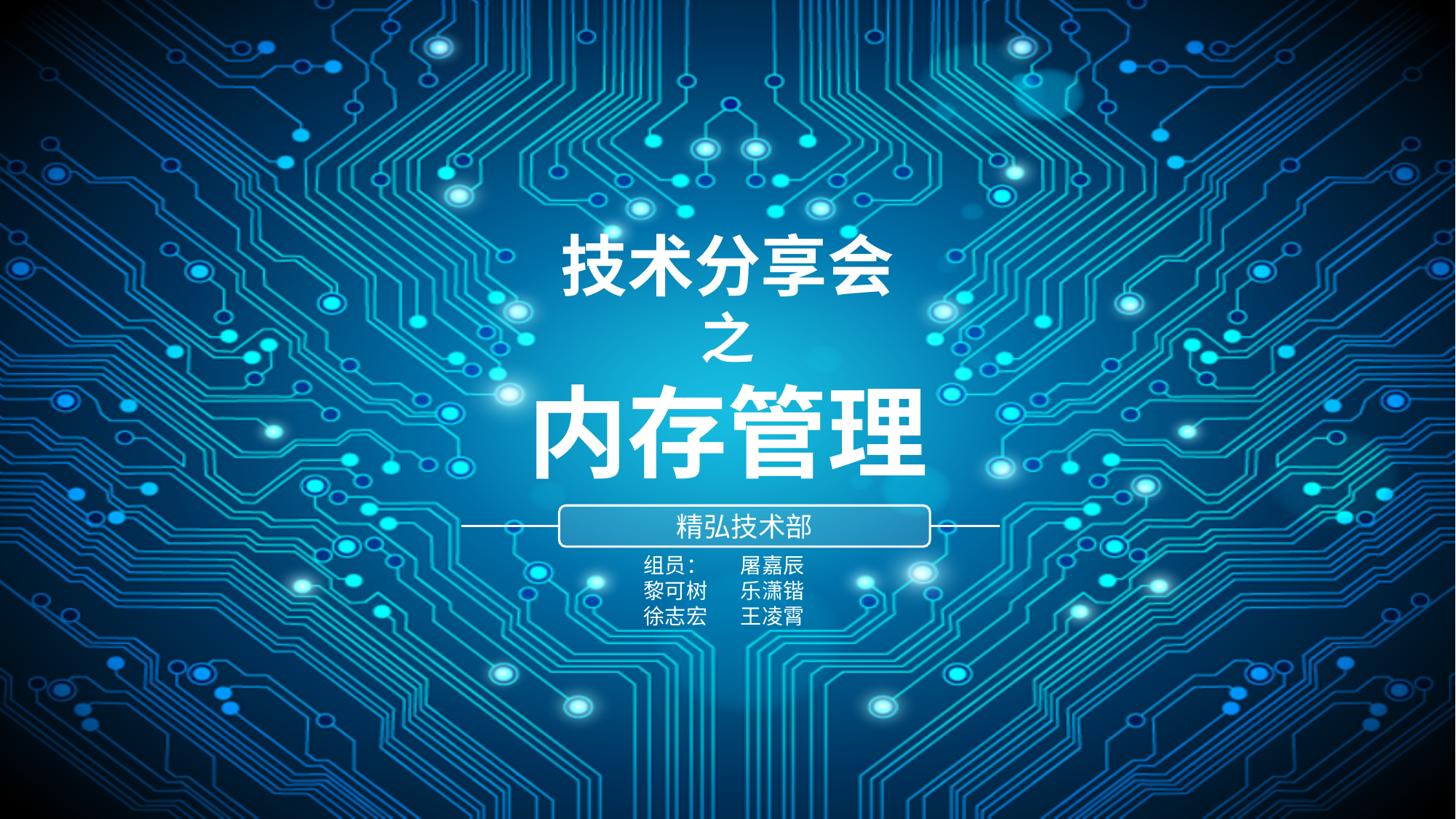

技术分享会
之
内存管理
精弘技术部
         组员：       屠嘉辰
         黎可树       乐潇锴
         徐志宏       王凌霄